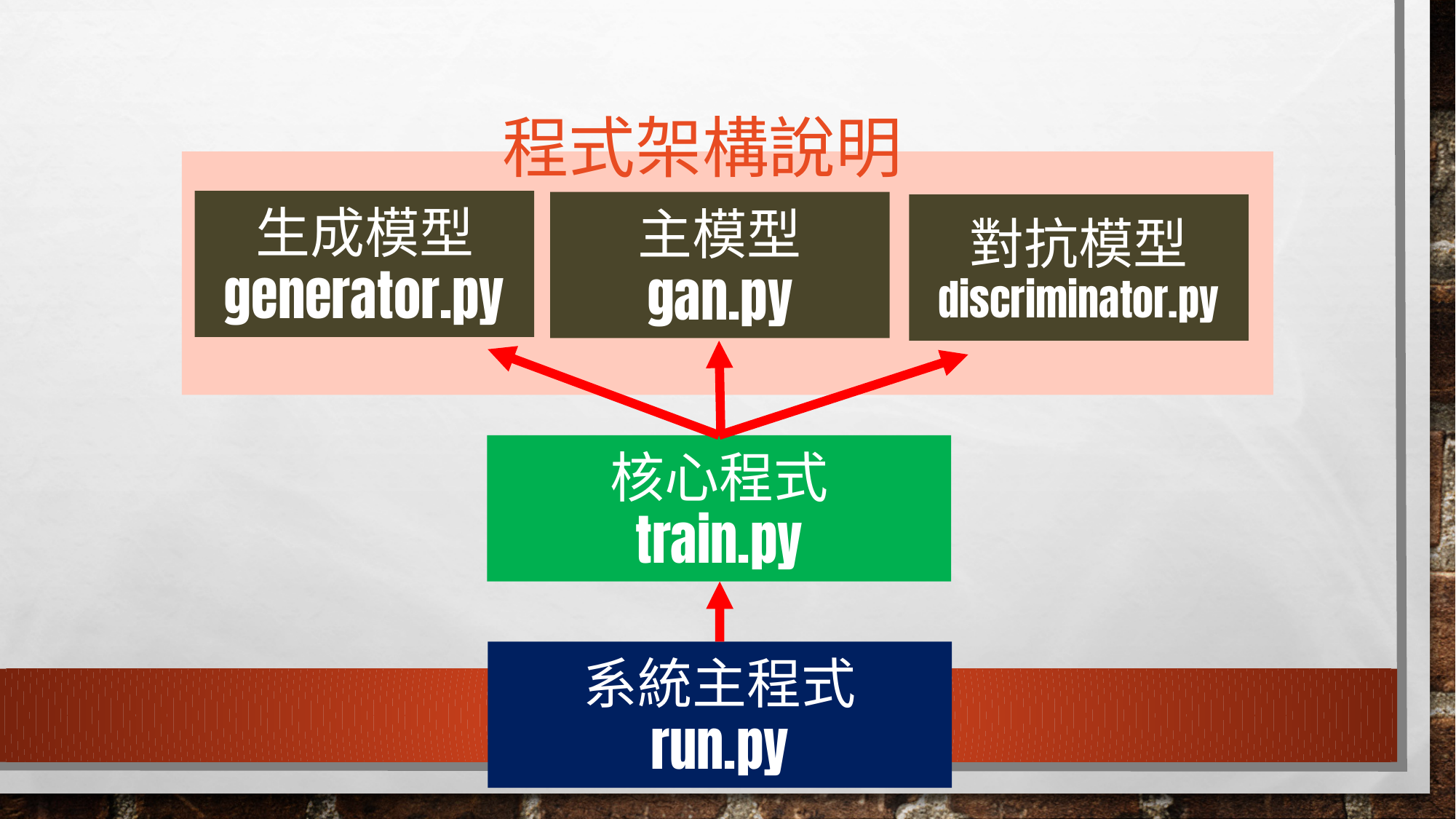

# 程式架構說明

生成模型
generator.py
主模型
gan.py
對抗模型
discriminator.py
核心程式
train.py
系統主程式
run.py